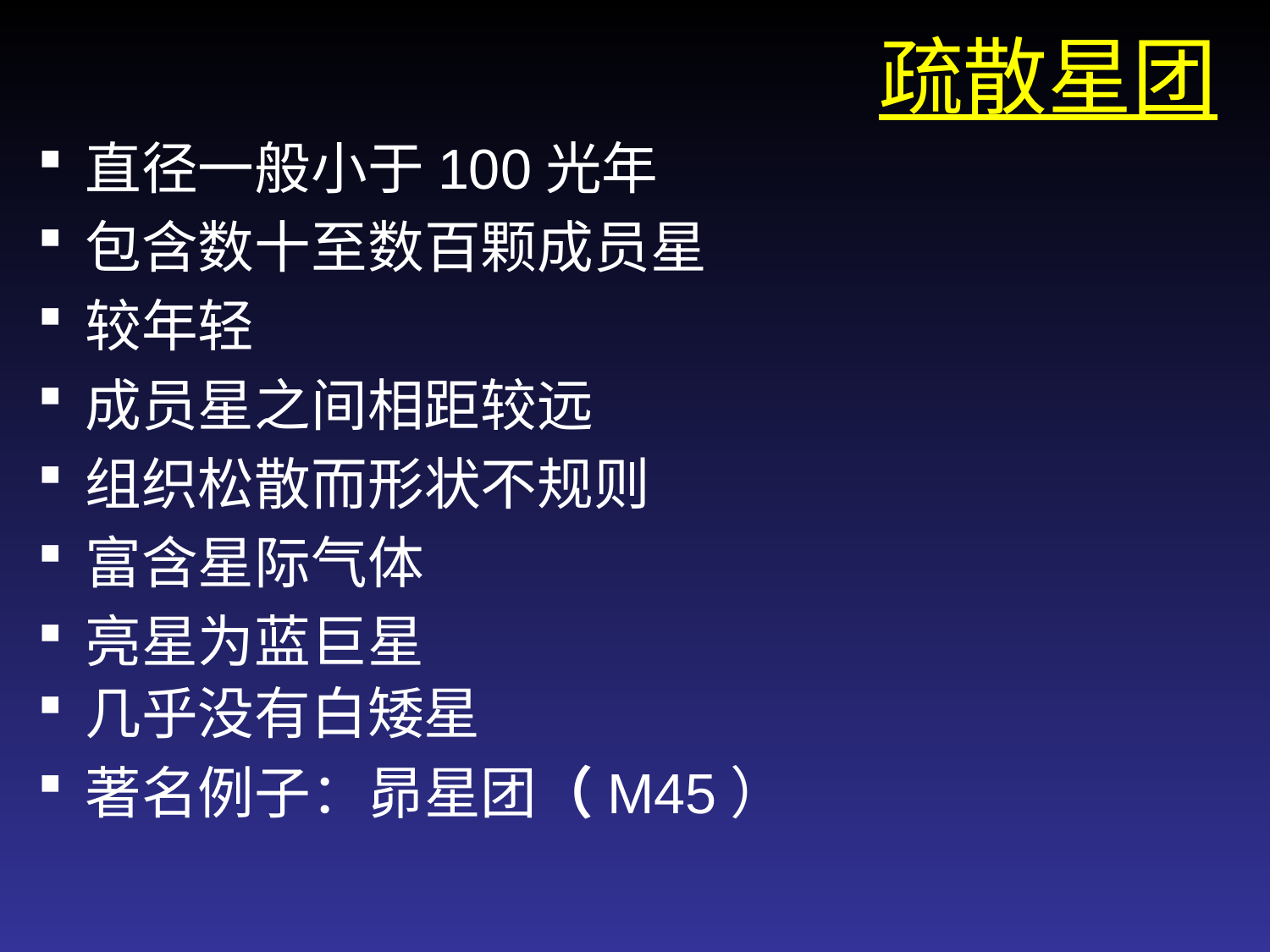

# 疏散星团
直径一般小于100光年
包含数十至数百颗成员星
较年轻
成员星之间相距较远
组织松散而形状不规则
富含星际气体
亮星为蓝巨星
几乎没有白矮星
著名例子：昴星团（M45）